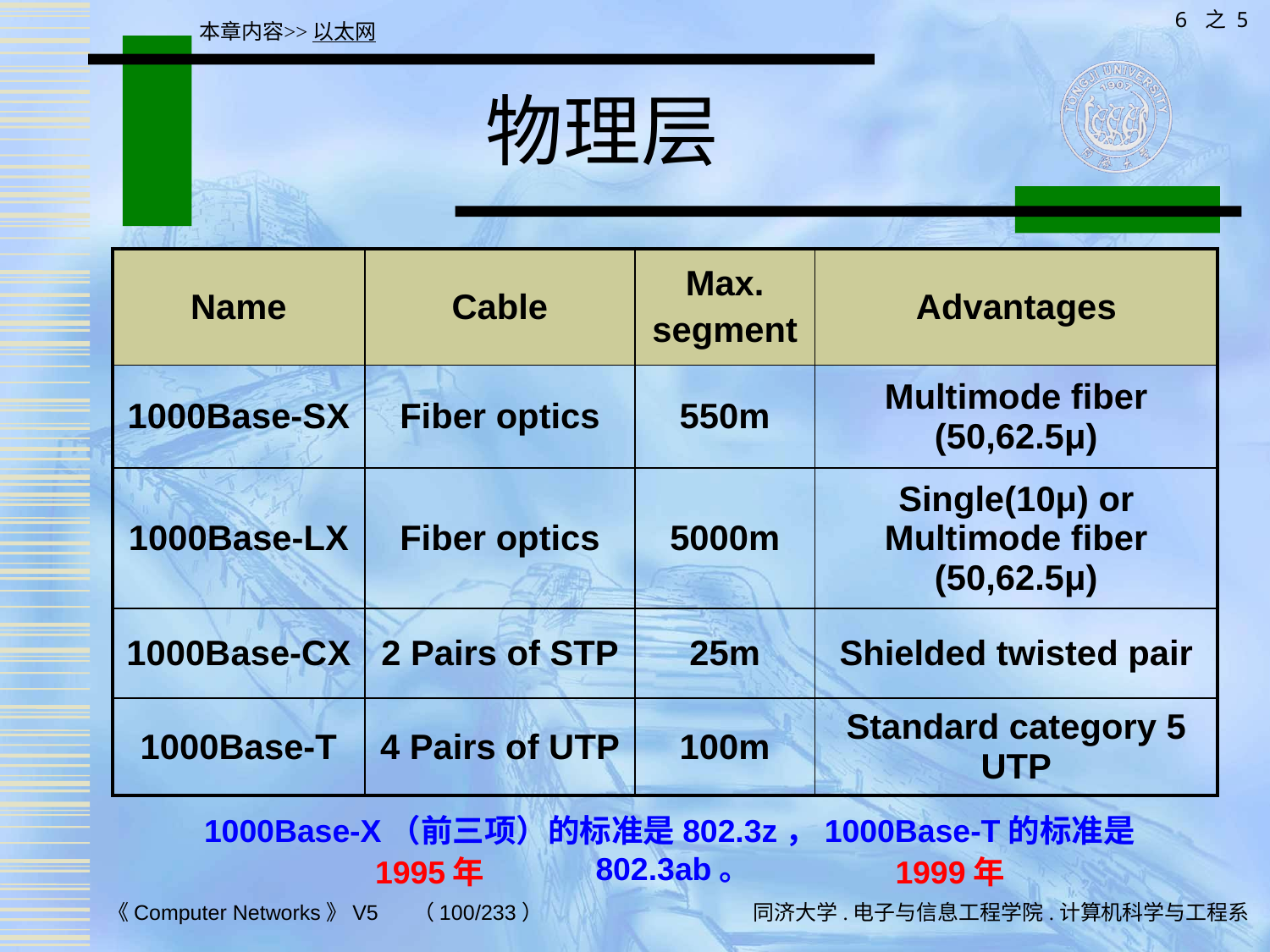

6 之 5
本章内容>>以太网
# 物理层
| Name | Cable | Max. segment | Advantages |
| --- | --- | --- | --- |
| 1000Base-SX | Fiber optics | 550m | Multimode fiber (50,62.5μ) |
| 1000Base-LX | Fiber optics | 5000m | Single(10μ) or Multimode fiber (50,62.5μ) |
| 1000Base-CX | 2 Pairs of STP | 25m | Shielded twisted pair |
| 1000Base-T | 4 Pairs of UTP | 100m | Standard category 5 UTP |
1000Base-X（前三项）的标准是802.3z，1000Base-T的标准是802.3ab。
1999年
1995年